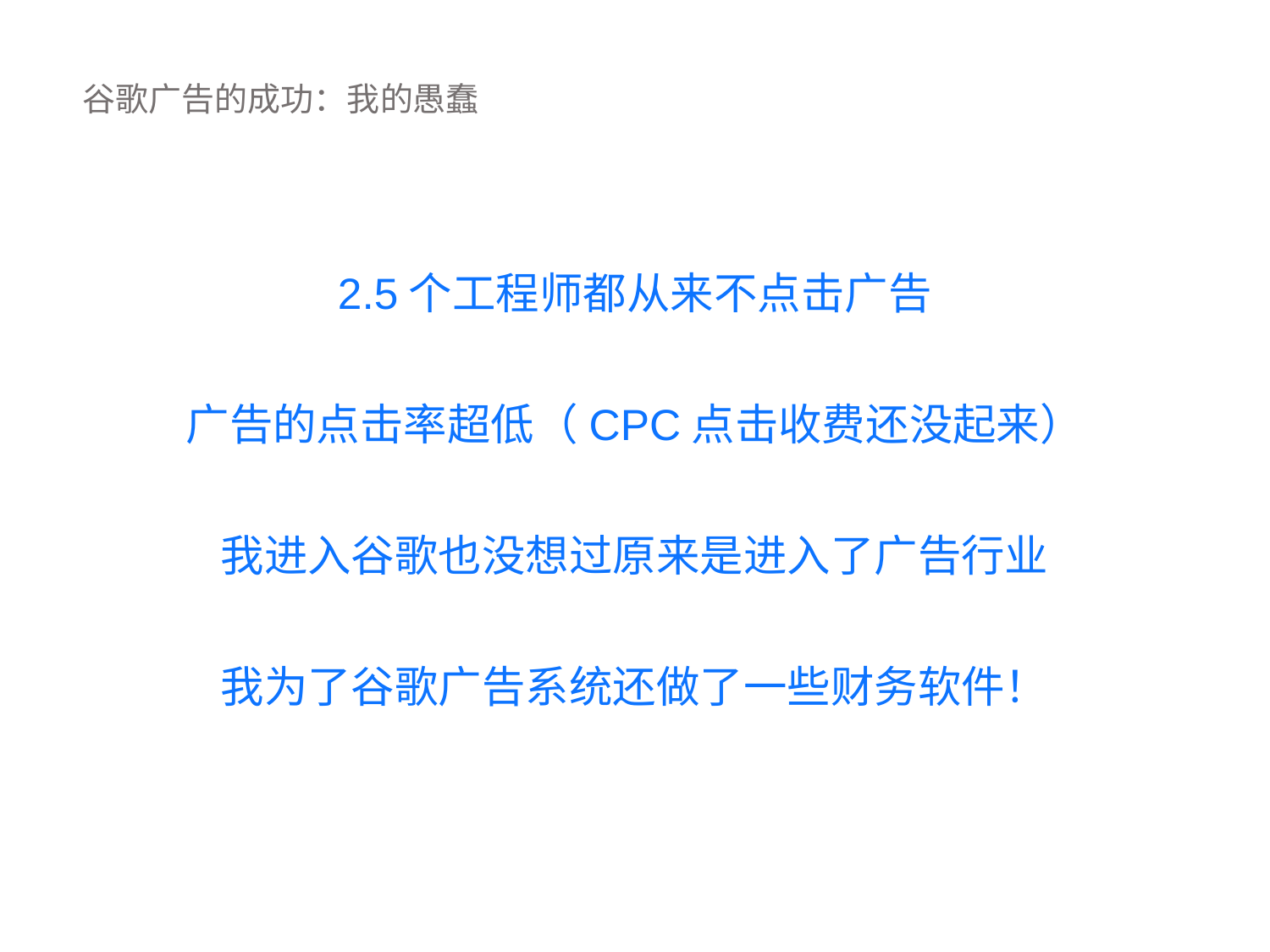

谷歌广告的成功：我的愚蠢
2.5个工程师都从来不点击广告
广告的点击率超低（CPC点击收费还没起来）
我进入谷歌也没想过原来是进入了广告行业
我为了谷歌广告系统还做了一些财务软件！